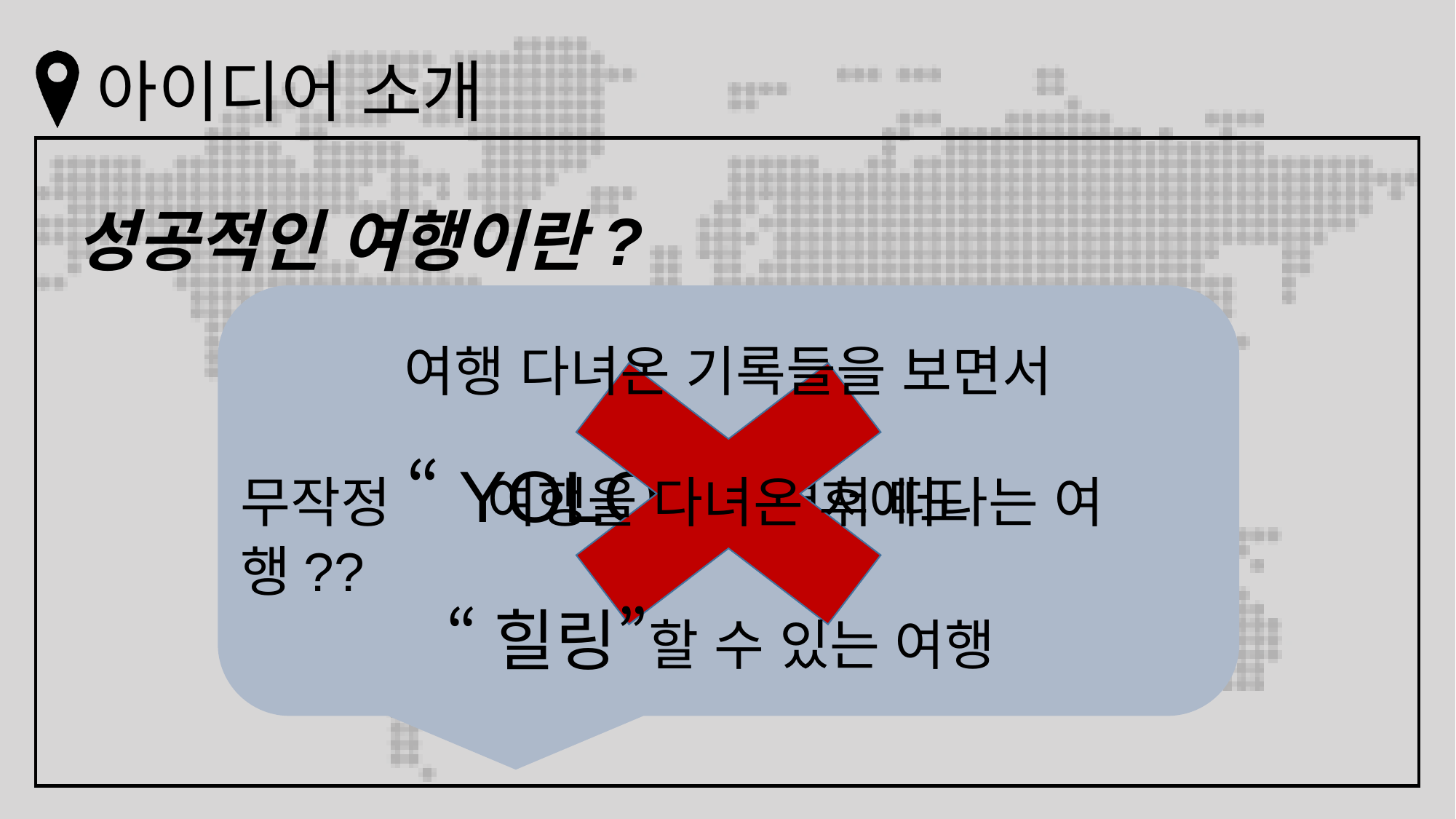

# 아이디어 소개
성공적인 여행이란?

여행 다녀온 기록들을 보면서

여행을 다녀온 후에도

“힐링”할 수 있는 여행
무작정 “YOLO” 하면서 떠나는 여행??